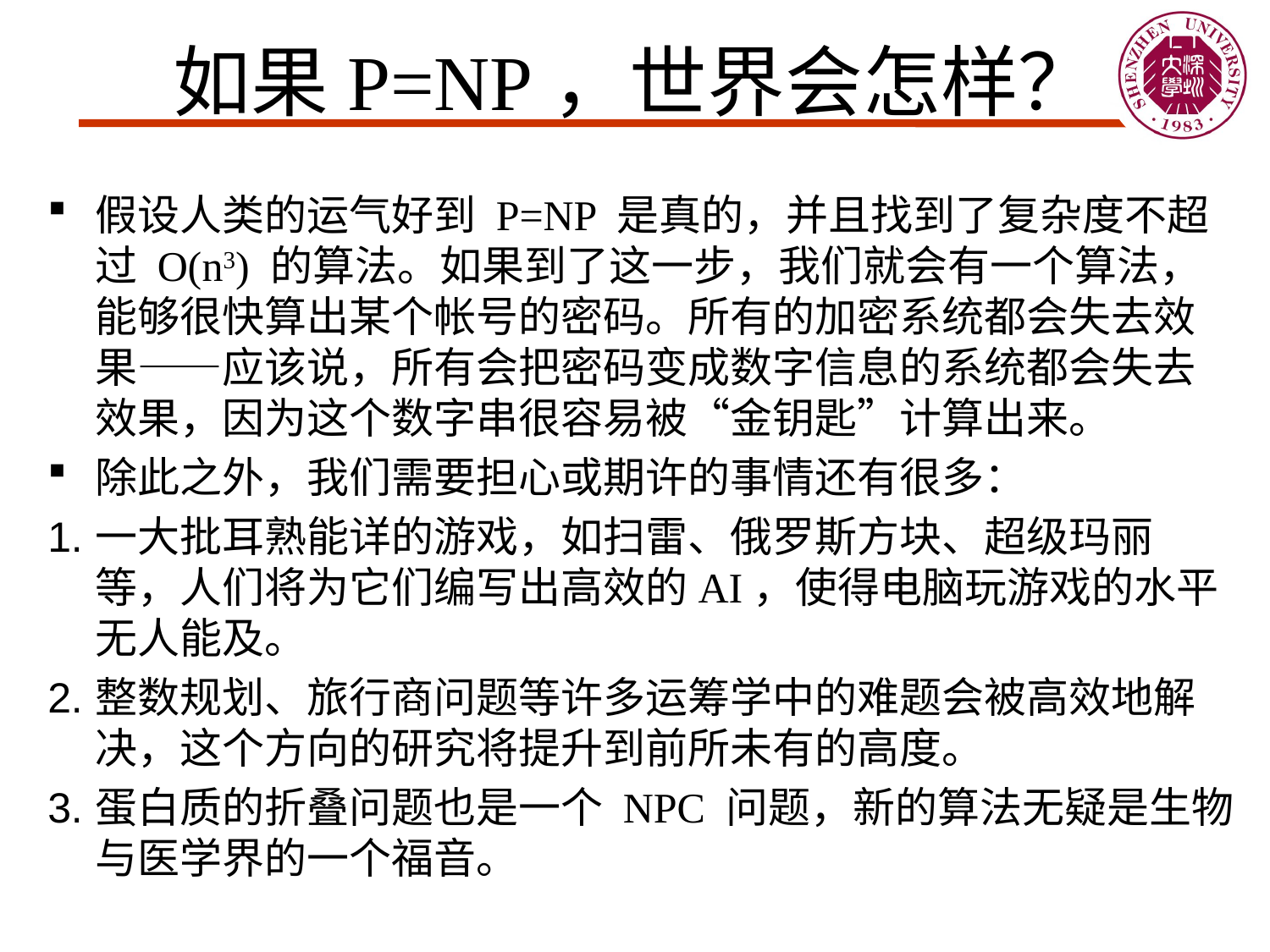

# 如果P=NP，世界会怎样？
假设人类的运气好到 P=NP 是真的，并且找到了复杂度不超过 O(n3) 的算法。如果到了这一步，我们就会有一个算法，能够很快算出某个帐号的密码。所有的加密系统都会失去效果——应该说，所有会把密码变成数字信息的系统都会失去效果，因为这个数字串很容易被“金钥匙”计算出来。
除此之外，我们需要担心或期许的事情还有很多：
一大批耳熟能详的游戏，如扫雷、俄罗斯方块、超级玛丽等，人们将为它们编写出高效的AI，使得电脑玩游戏的水平无人能及。
整数规划、旅行商问题等许多运筹学中的难题会被高效地解决，这个方向的研究将提升到前所未有的高度。
蛋白质的折叠问题也是一个 NPC 问题，新的算法无疑是生物与医学界的一个福音。